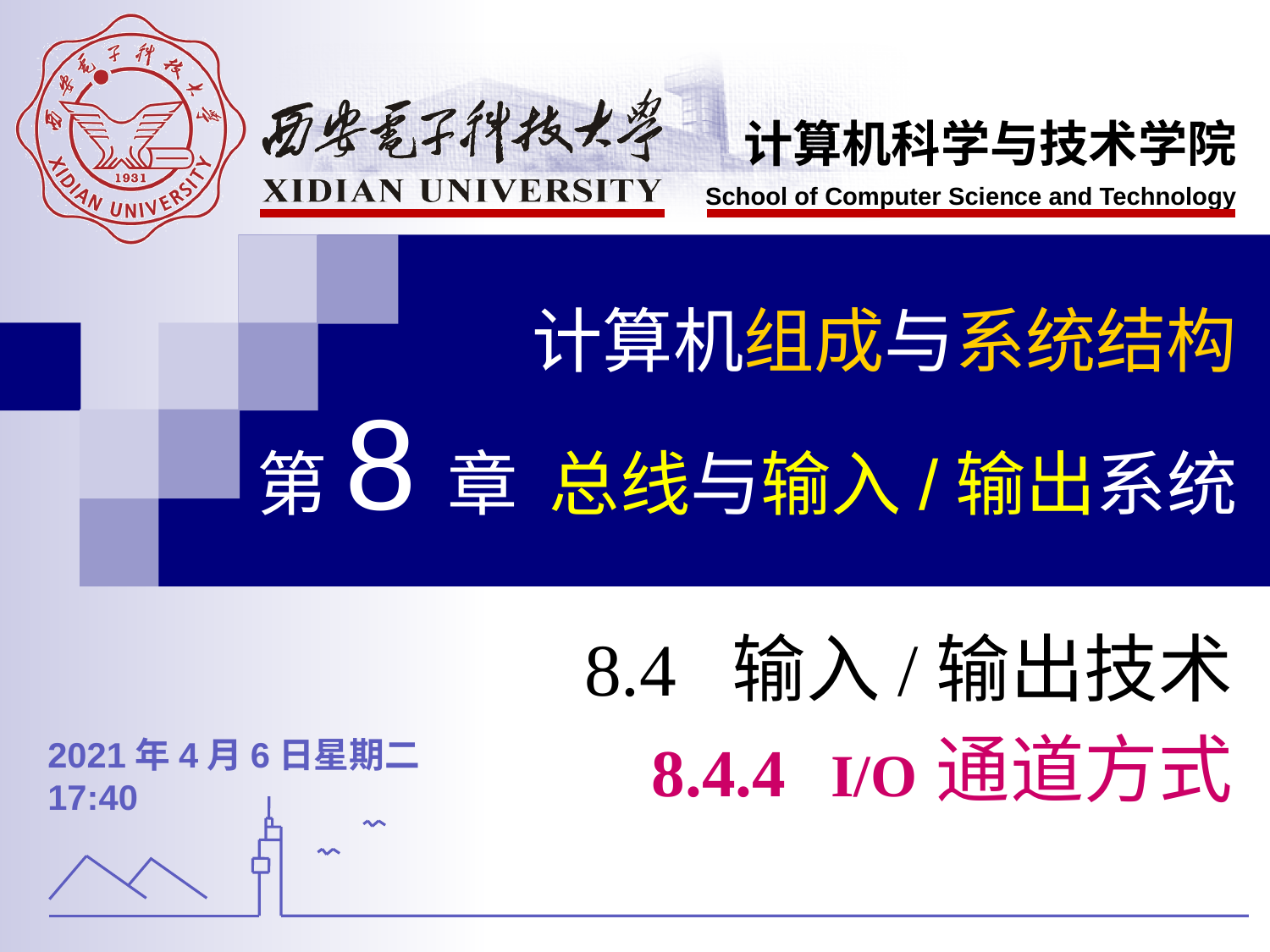

计算机组成与系统结构
第8章  总线与输入/输出系统
8.4  输入/输出技术
8.4.4 I/O 通道方式